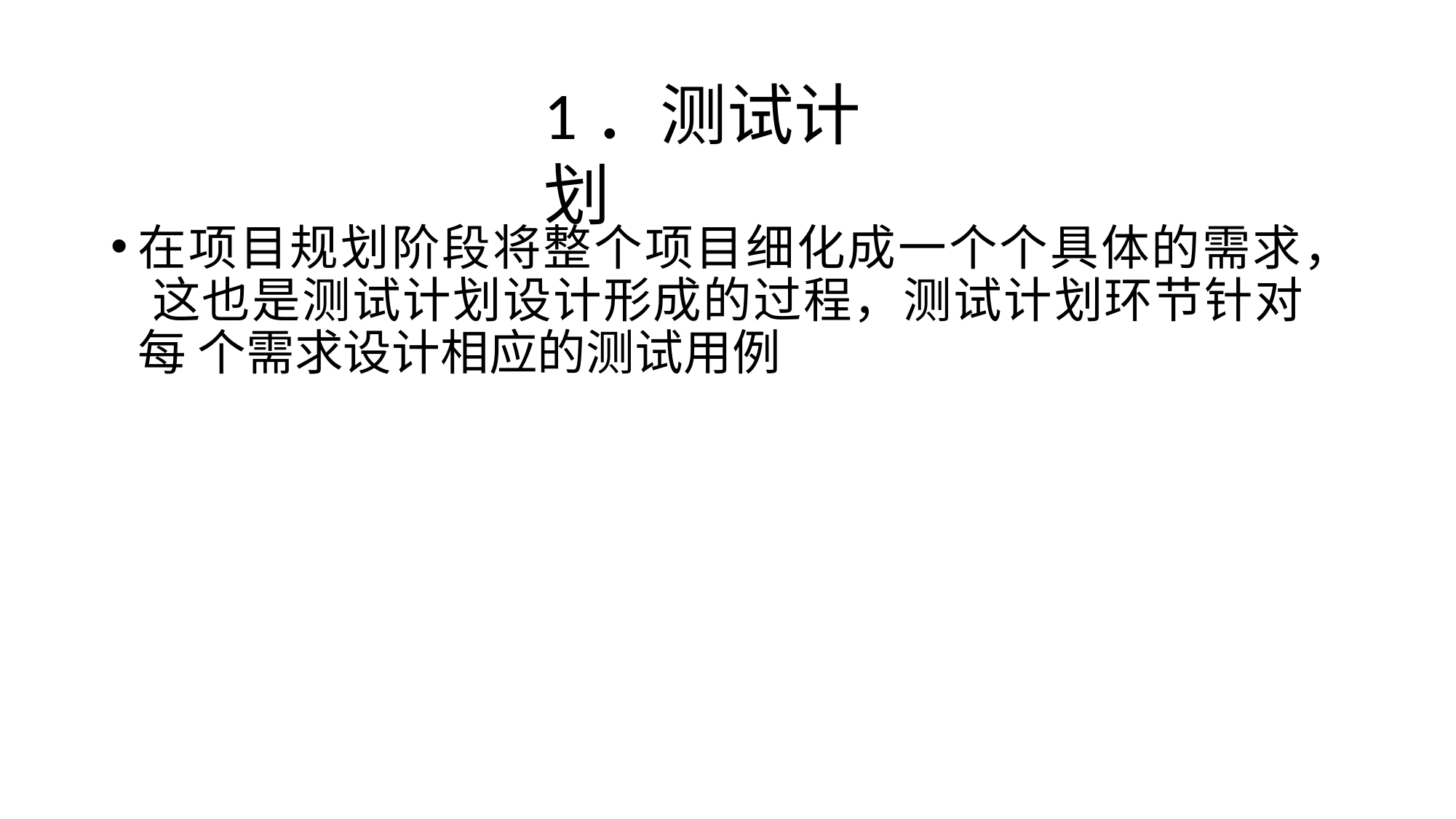

# 1．测试计划
在项目规划阶段将整个项目细化成一个个具体的需求， 这也是测试计划设计形成的过程，测试计划环节针对每 个需求设计相应的测试用例